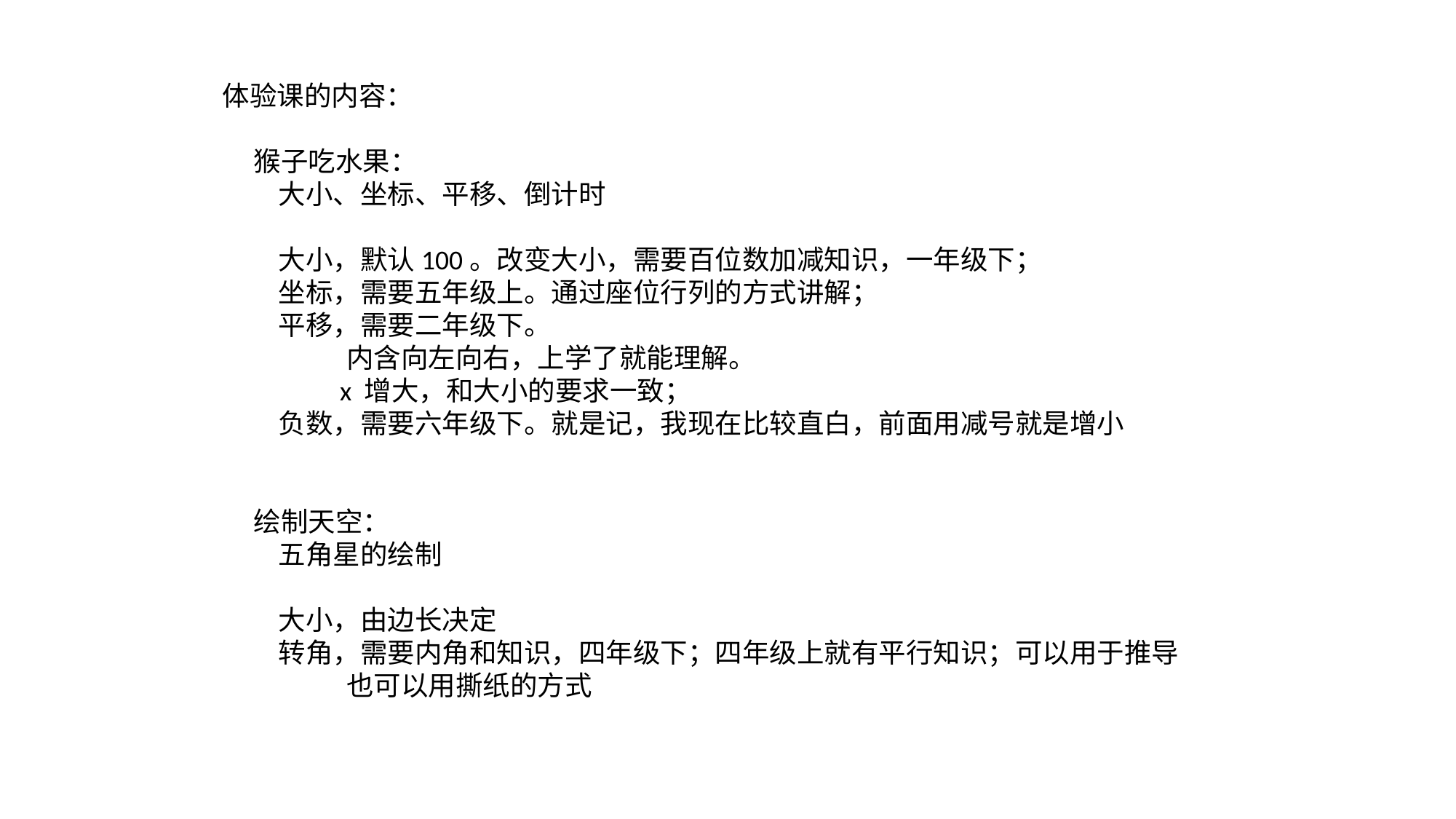

体验课的内容：

    猴子吃水果：
        大小、坐标、平移、倒计时

        大小，默认100。改变大小，需要百位数加减知识，一年级下；
        坐标，需要五年级上。通过座位行列的方式讲解；
        平移，需要二年级下。
                   内含向左向右，上学了就能理解。
                   x 增大，和大小的要求一致；
        负数，需要六年级下。就是记，我现在比较直白，前面用减号就是增小

    绘制天空：
        五角星的绘制

        大小，由边长决定
        转角，需要内角和知识，四年级下；四年级上就有平行知识；可以用于推导
                   也可以用撕纸的方式